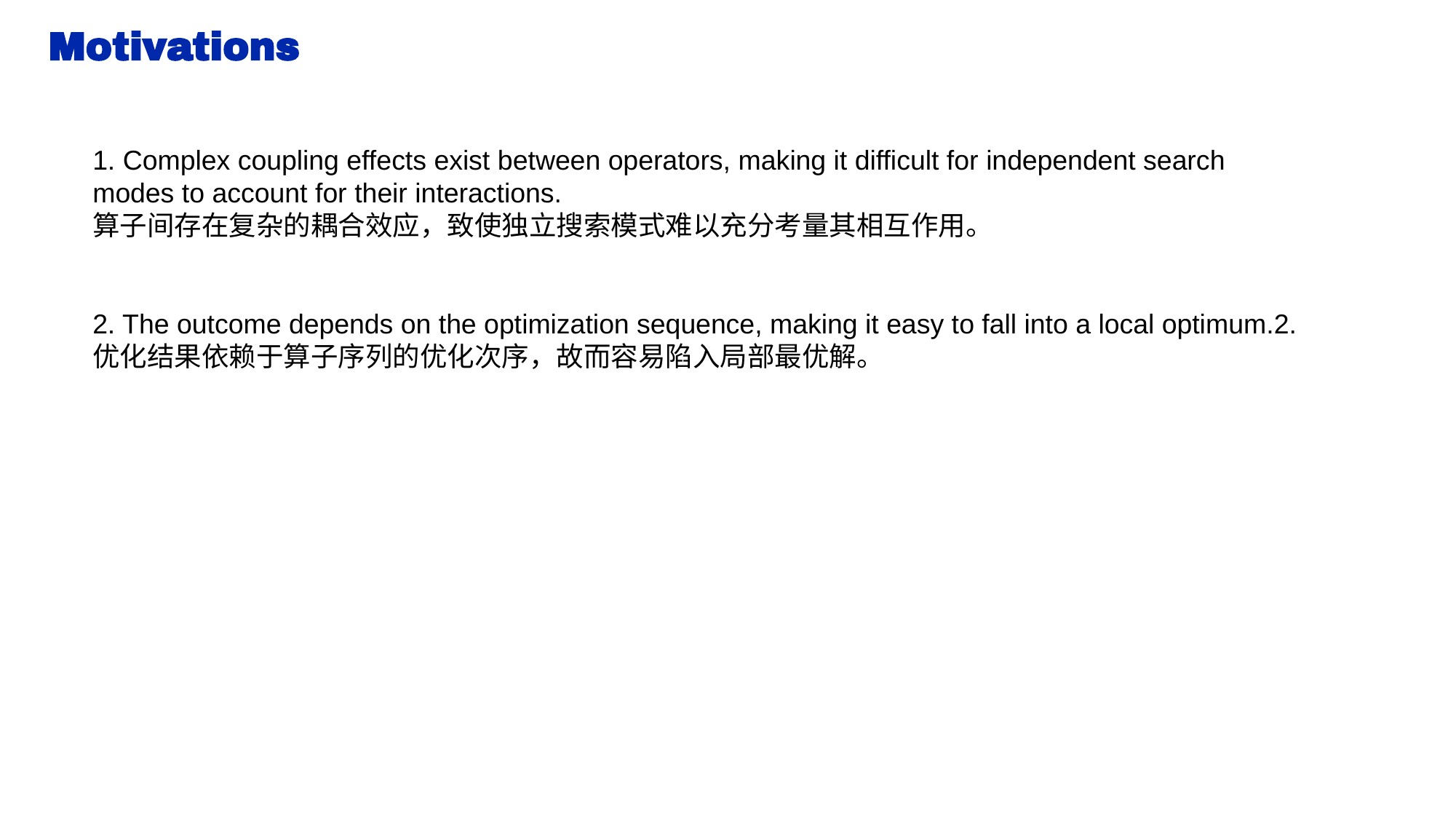

Motivations
1. Complex coupling effects exist between operators, making it difficult for independent search modes to account for their interactions.
算子间存在复杂的耦合效应，致使独立搜索模式难以充分考量其相互作用。

2. The outcome depends on the optimization sequence, making it easy to fall into a local optimum.2.优化结果依赖于算子序列的优化次序，故而容易陷入局部最优解。